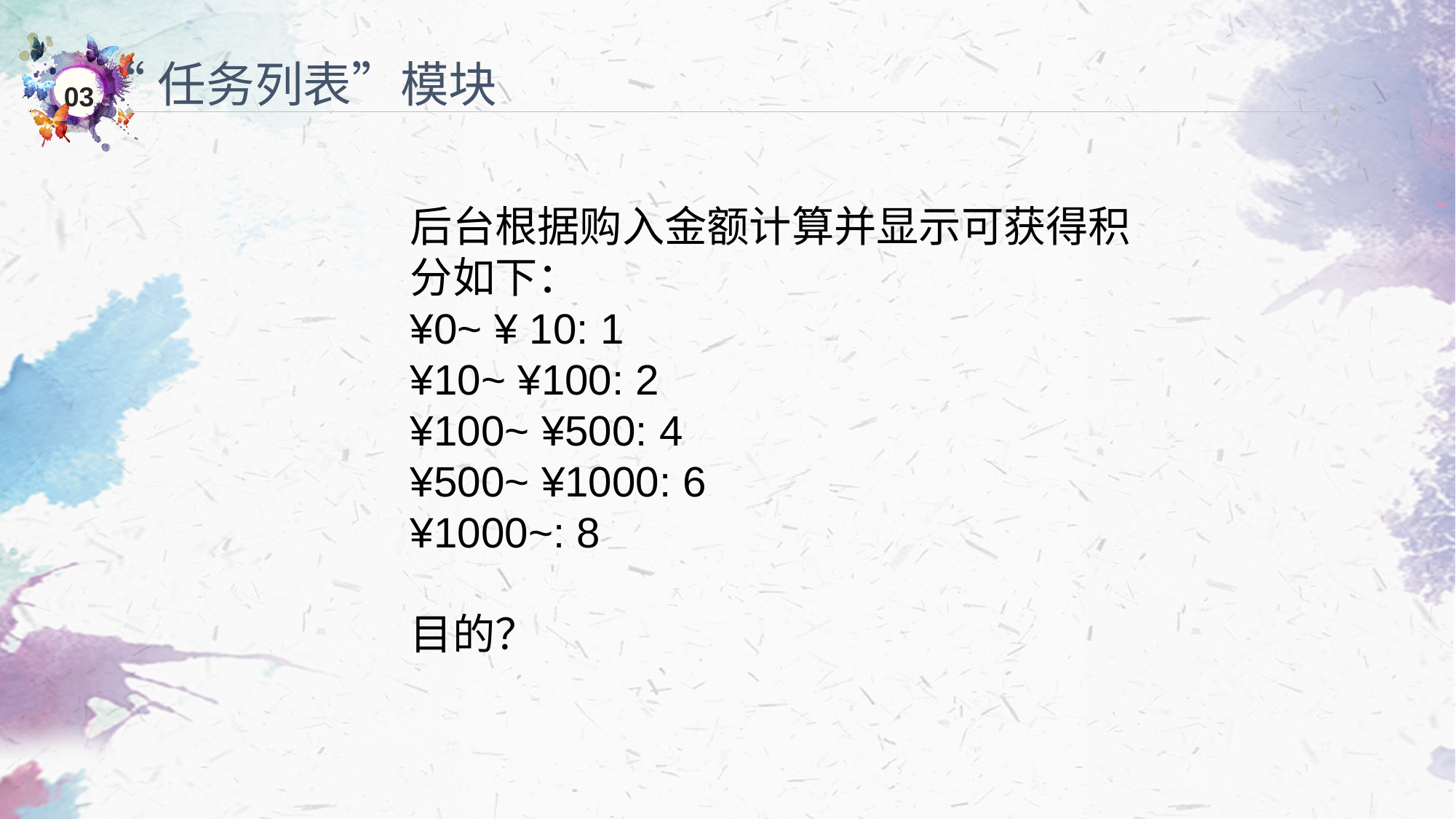

“任务列表”模块
后台根据购入金额计算并显示可获得积分如下：
¥0~ ¥ 10: 1
¥10~ ¥100: 2
¥100~ ¥500: 4
¥500~ ¥1000: 6
¥1000~: 8

目的？